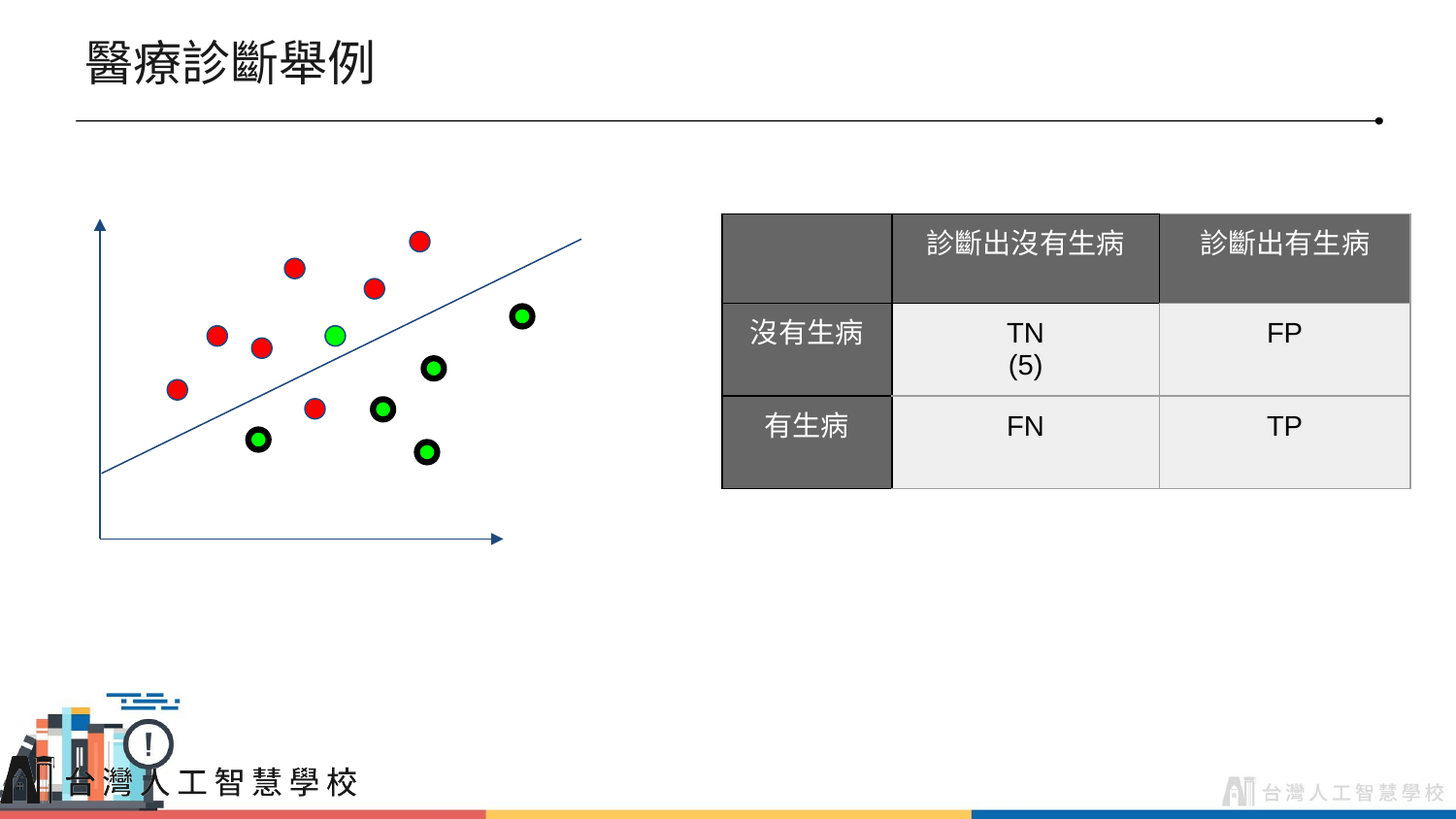

# 醫療診斷舉例
|  | 診斷出沒有生病 | 診斷出有生病 |
| --- | --- | --- |
| 沒有生病 | TN (5) | FP |
| 有生病 | FN | TP |